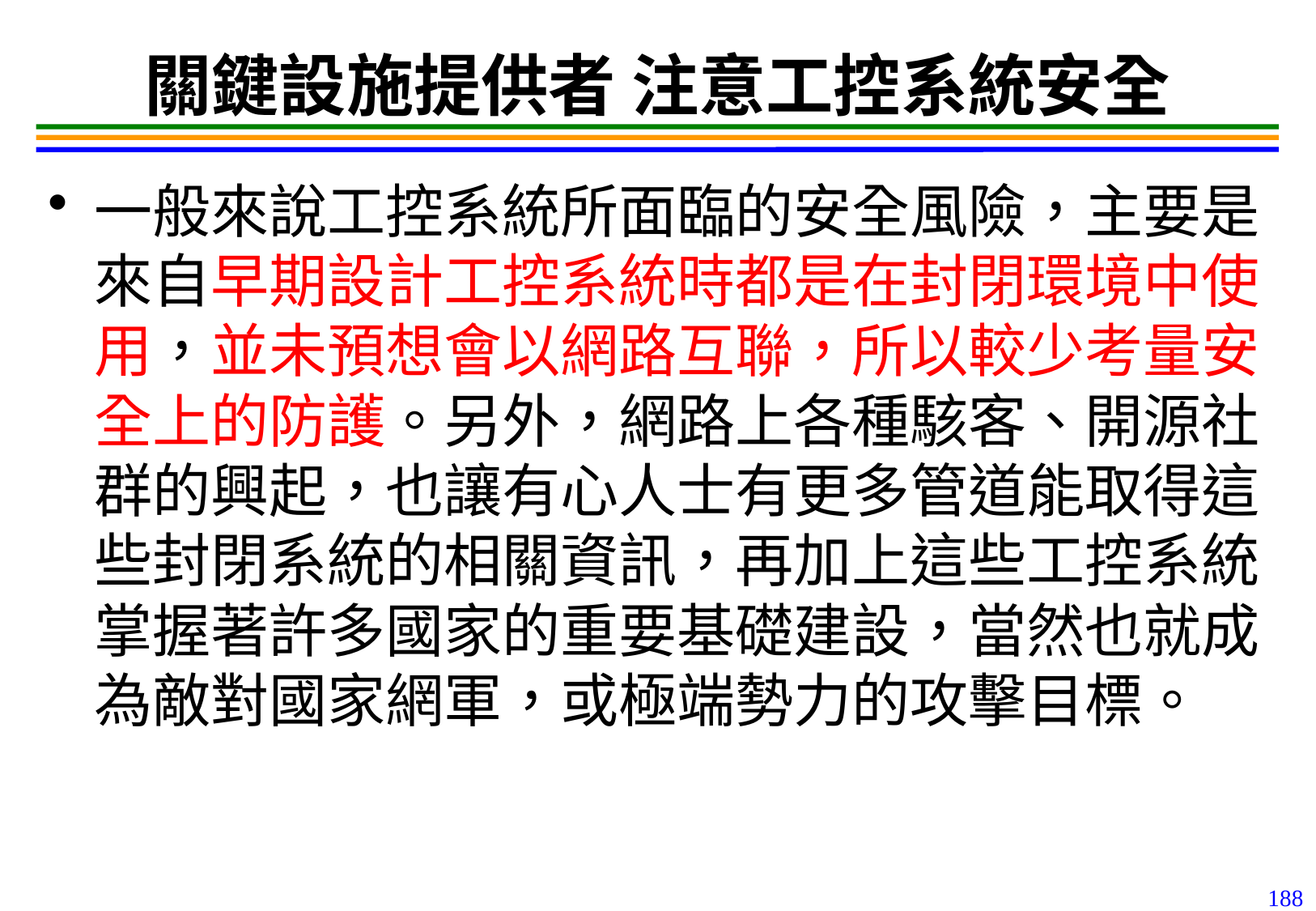

188
# 關鍵設施提供者 注意工控系統安全
一般來說工控系統所面臨的安全風險，主要是來自早期設計工控系統時都是在封閉環境中使用，並未預想會以網路互聯，所以較少考量安全上的防護。另外，網路上各種駭客、開源社群的興起，也讓有心人士有更多管道能取得這些封閉系統的相關資訊，再加上這些工控系統掌握著許多國家的重要基礎建設，當然也就成為敵對國家網軍，或極端勢力的攻擊目標。